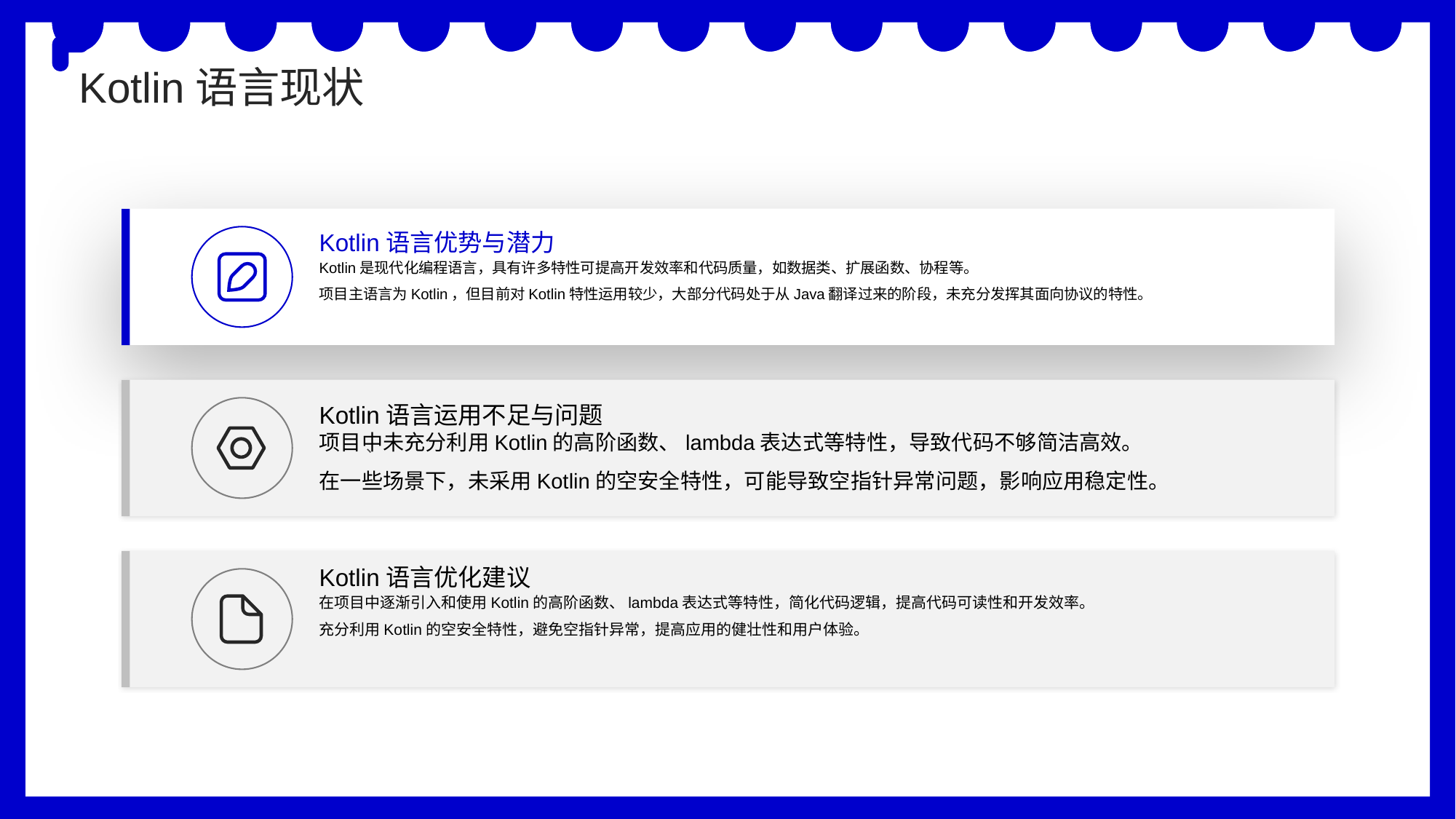

Kotlin语言现状

Kotlin语言优势与潜力

Kotlin是现代化编程语言，具有许多特性可提高开发效率和代码质量，如数据类、扩展函数、协程等。
项目主语言为Kotlin，但目前对Kotlin特性运用较少，大部分代码处于从Java翻译过来的阶段，未充分发挥其面向协议的特性。
、

Kotlin语言运用不足与问题

项目中未充分利用Kotlin的高阶函数、lambda表达式等特性，导致代码不够简洁高效。
在一些场景下，未采用Kotlin的空安全特性，可能导致空指针异常问题，影响应用稳定性。

Kotlin语言优化建议

在项目中逐渐引入和使用Kotlin的高阶函数、lambda表达式等特性，简化代码逻辑，提高代码可读性和开发效率。
充分利用Kotlin的空安全特性，避免空指针异常，提高应用的健壮性和用户体验。